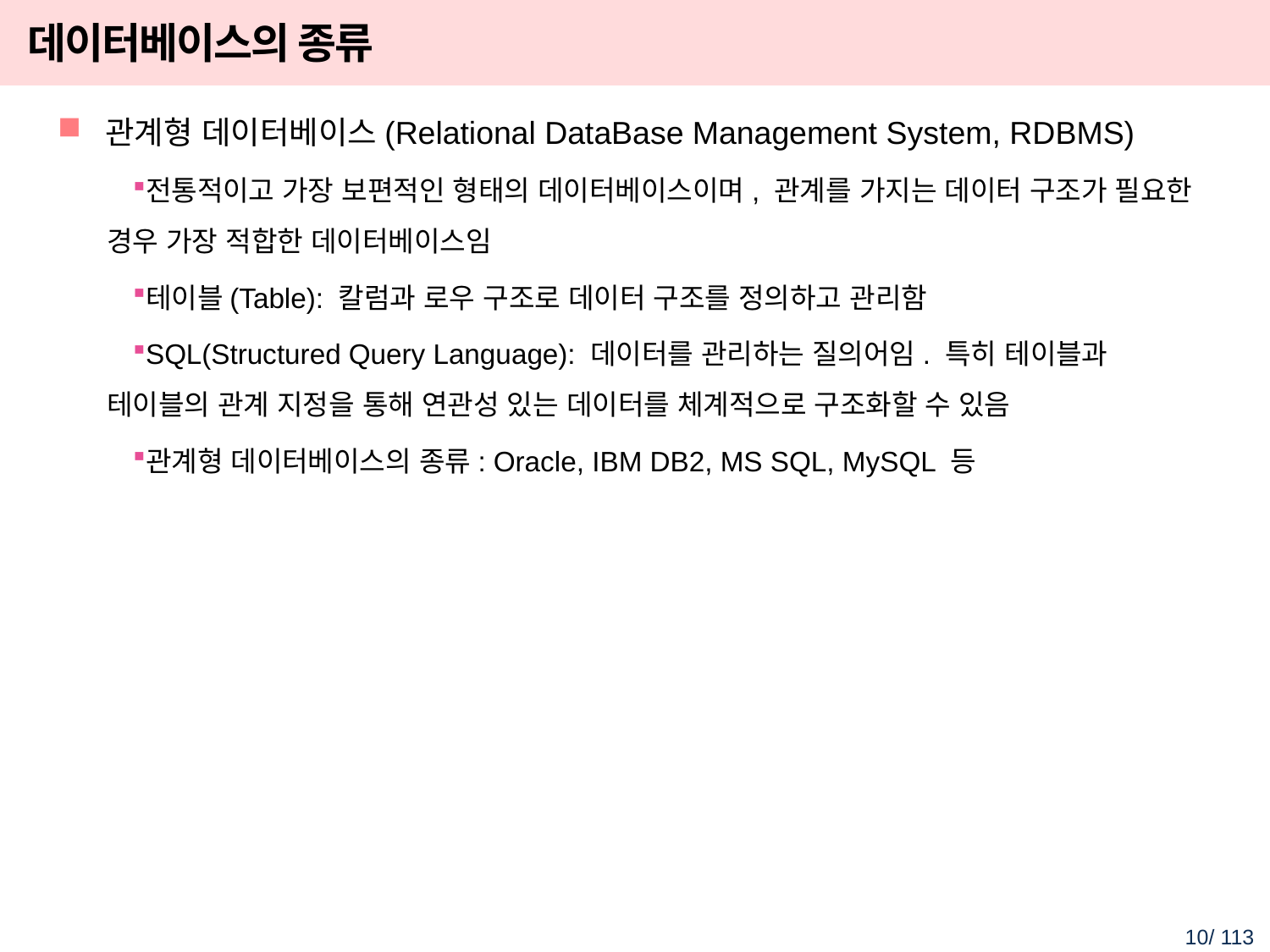

# 데이터베이스의 종류
관계형 데이터베이스(Relational DataBase Management System, RDBMS)
전통적이고 가장 보편적인 형태의 데이터베이스이며, 관계를 가지는 데이터 구조가 필요한 경우 가장 적합한 데이터베이스임
테이블(Table): 칼럼과 로우 구조로 데이터 구조를 정의하고 관리함
SQL(Structured Query Language): 데이터를 관리하는 질의어임. 특히 테이블과 테이블의 관계 지정을 통해 연관성 있는 데이터를 체계적으로 구조화할 수 있음
관계형 데이터베이스의 종류: Oracle, IBM DB2, MS SQL, MySQL 등